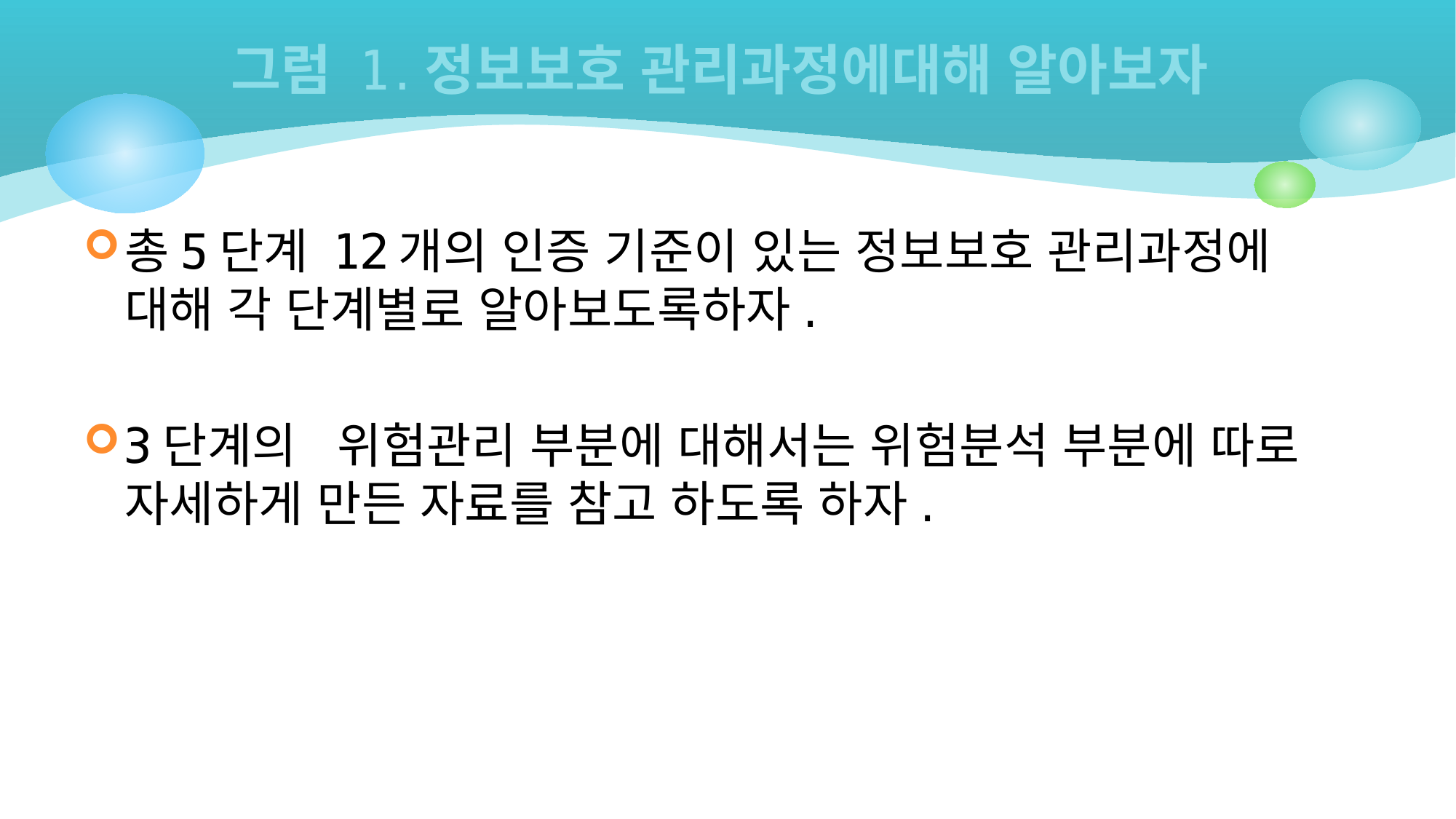

# 그럼 1.정보보호 관리과정에대해 알아보자
총5단계 12개의 인증 기준이 있는 정보보호 관리과정에 대해 각 단계별로 알아보도록하자.

3단계의   위험관리 부분에 대해서는 위험분석 부분에 따로 자세하게 만든 자료를 참고 하도록 하자.